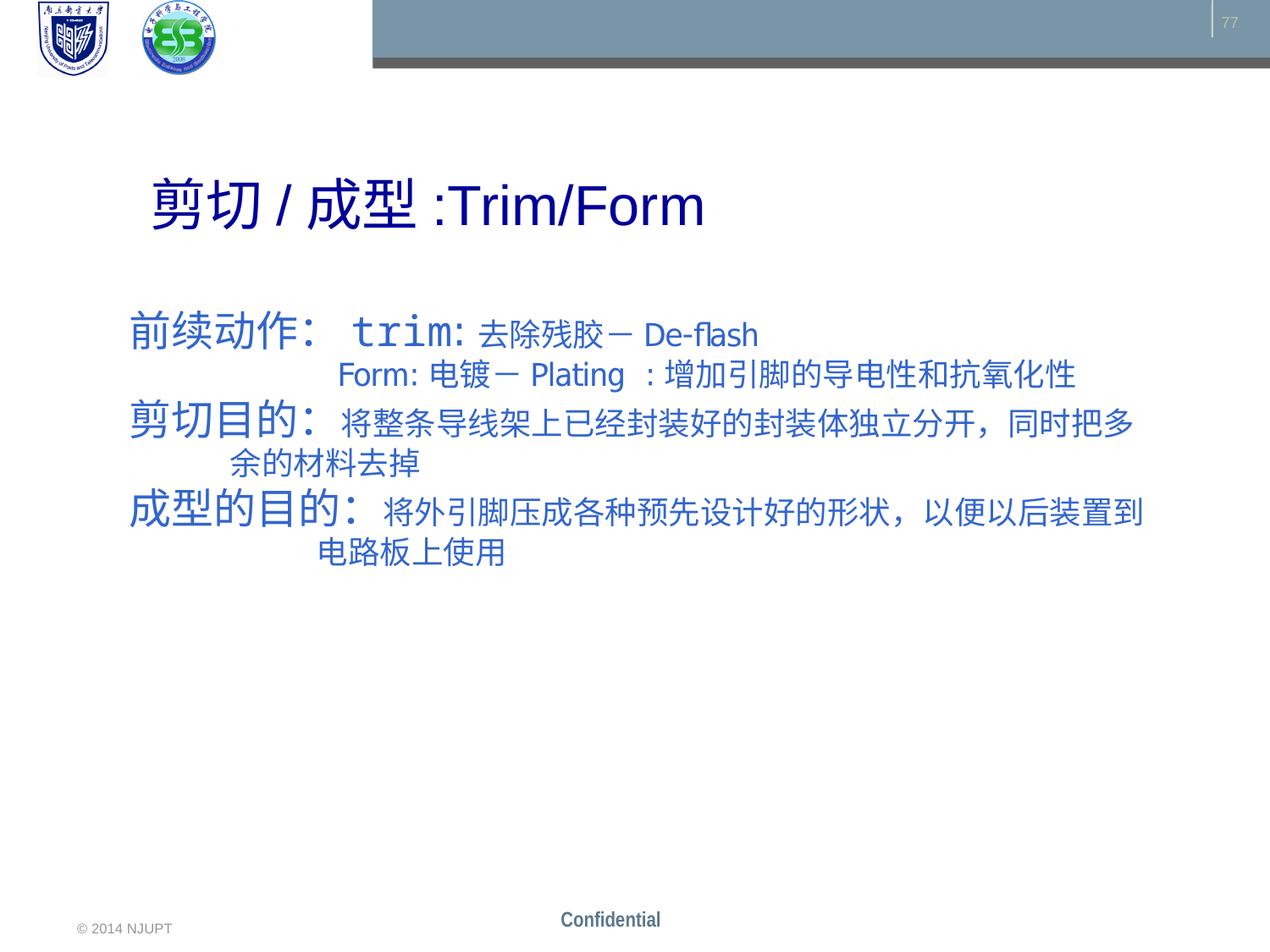

剪切/成型:Trim/Form
前续动作：trim:去除残胶－De-flash
                     Form:电镀－Plating  :增加引脚的导电性和抗氧化性
剪切目的：将整条导线架上已经封装好的封装体独立分开，同时把多
             余的材料去掉
成型的目的：将外引脚压成各种预先设计好的形状，以便以后装置到
                         电路板上使用